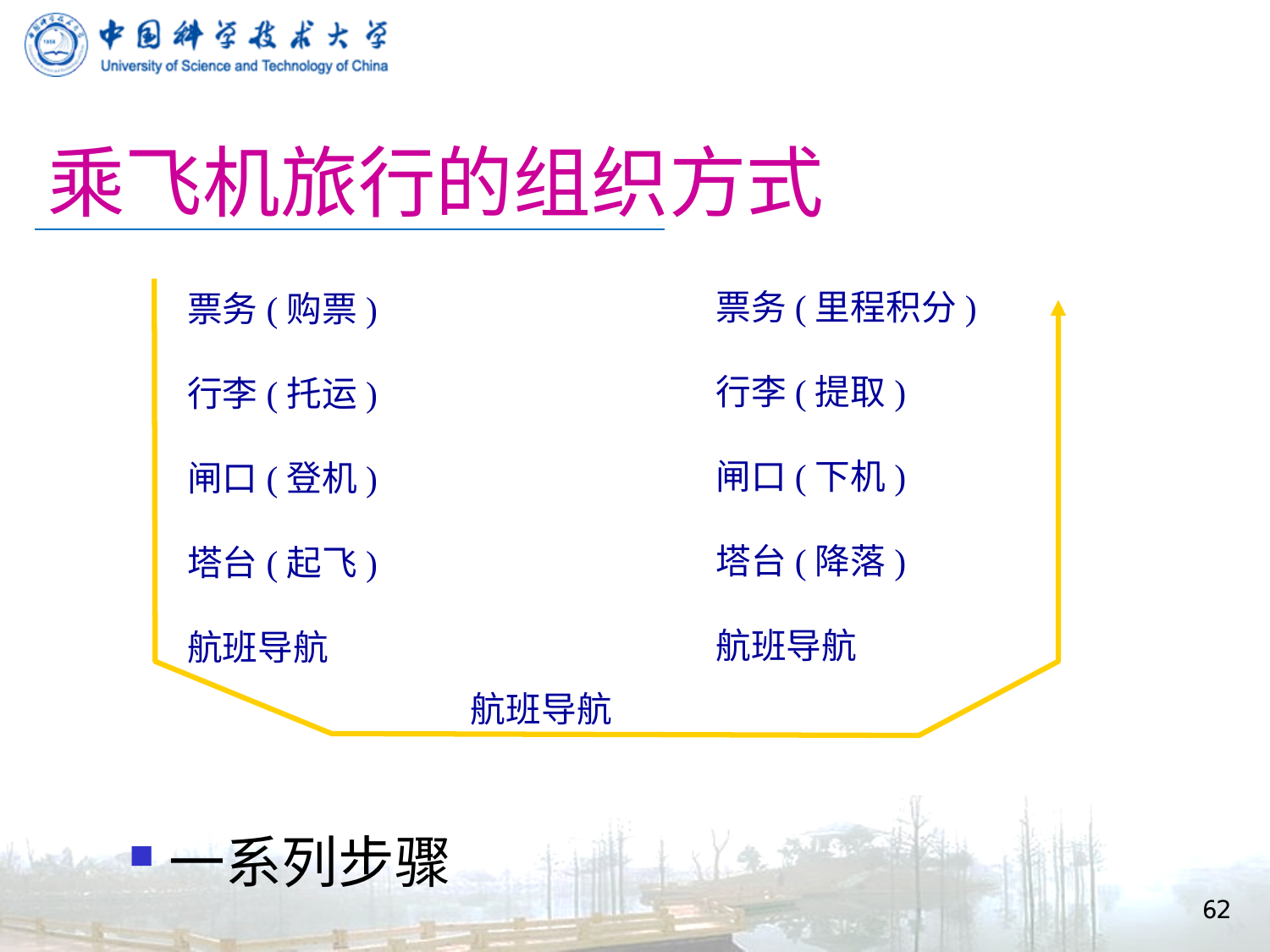

# 乘飞机旅行的组织方式

票务(里程积分)

行李(提取)

闸口(下机)

塔台(降落)

航班导航
票务(购票)

行李(托运)

闸口(登机)

塔台(起飞)

航班导航
航班导航
一系列步骤
62